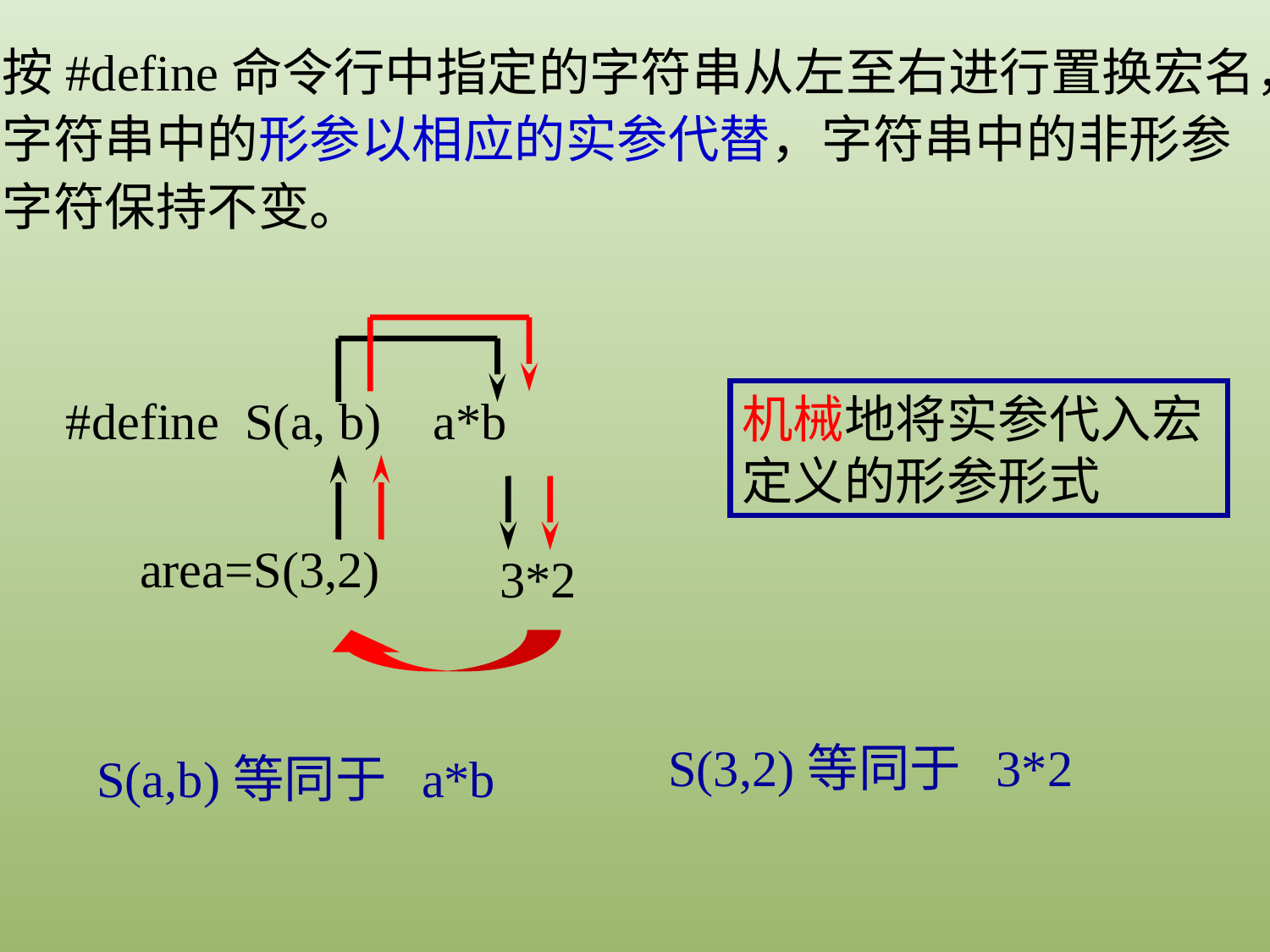

按#define命令行中指定的字符串从左至右进行置换宏名，字符串中的形参以相应的实参代替，字符串中的非形参字符保持不变。

#define  S(a, b)    a*b
机械地将实参代入宏定义的形参形式

area=S(3,2)
3*2

S(3,2)等同于  3*2
S(a,b)等同于  a*b
264